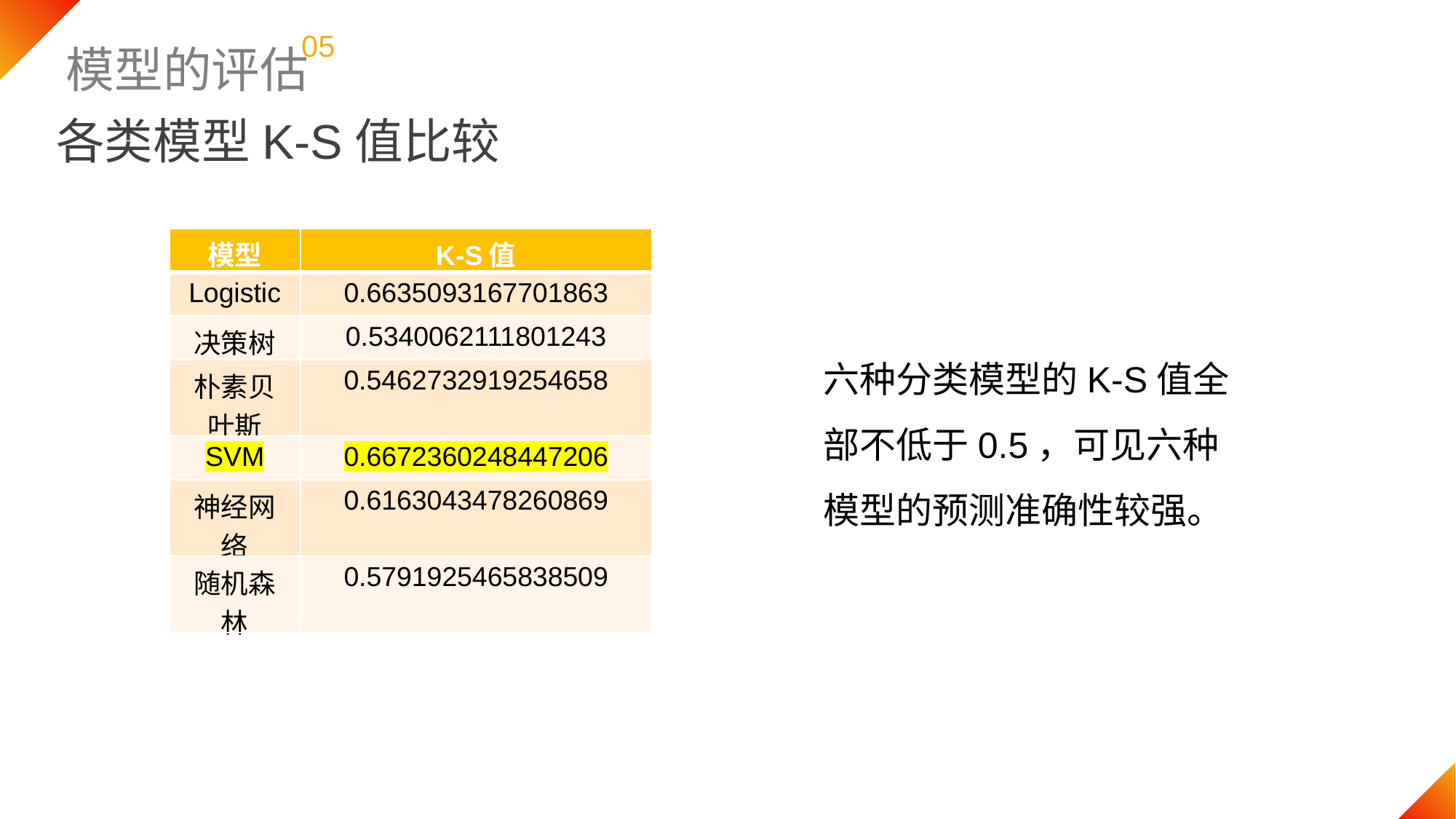

05
模型的评估
各类模型K-S值比较
| 模型 | K-S值 |
| --- | --- |
| Logistic | 0.6635093167701863 |
| 决策树 | 0.5340062111801243 |
| 朴素贝叶斯 | 0.5462732919254658 |
| SVM | 0.6672360248447206 |
| 神经网络 | 0.6163043478260869 |
| 随机森林 | 0.5791925465838509 |
六种分类模型的K-S值全部不低于0.5，可见六种模型的预测准确性较强。